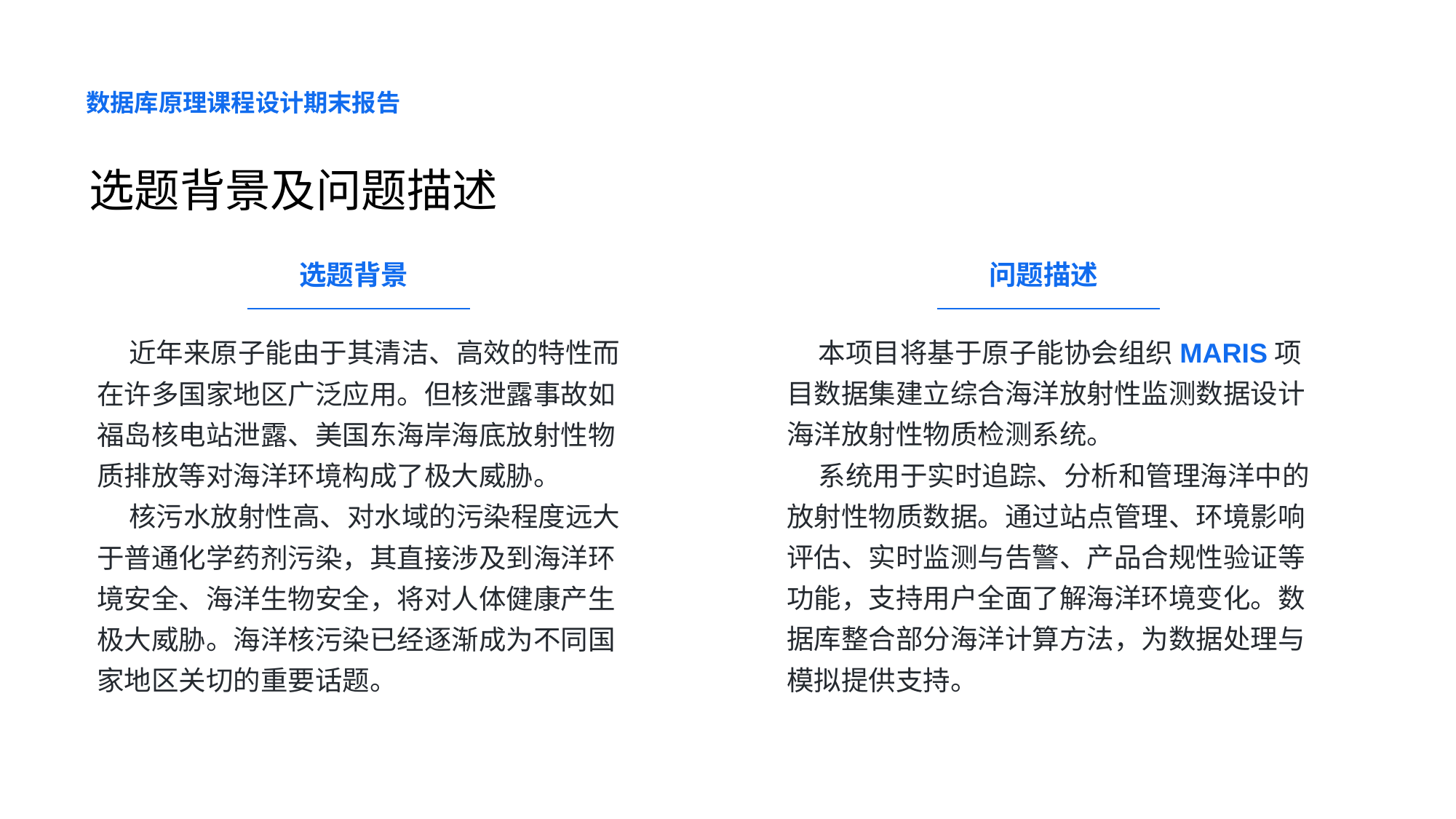

数据库原理课程设计期末报告
选题背景及问题描述
选题背景
问题描述
本项目将基于原子能协会组织MARIS项目数据集建立综合海洋放射性监测数据设计海洋放射性物质检测系统。
系统用于实时追踪、分析和管理海洋中的放射性物质数据。通过站点管理、环境影响评估、实时监测与告警、产品合规性验证等功能，支持用户全面了解海洋环境变化。数据库整合部分海洋计算方法，为数据处理与模拟提供支持。
近年来原子能由于其清洁、高效的特性而在许多国家地区广泛应用。但核泄露事故如福岛核电站泄露、美国东海岸海底放射性物质排放等对海洋环境构成了极大威胁。
核污水放射性高、对水域的污染程度远大于普通化学药剂污染，其直接涉及到海洋环境安全、海洋生物安全，将对人体健康产生极大威胁。海洋核污染已经逐渐成为不同国家地区关切的重要话题。